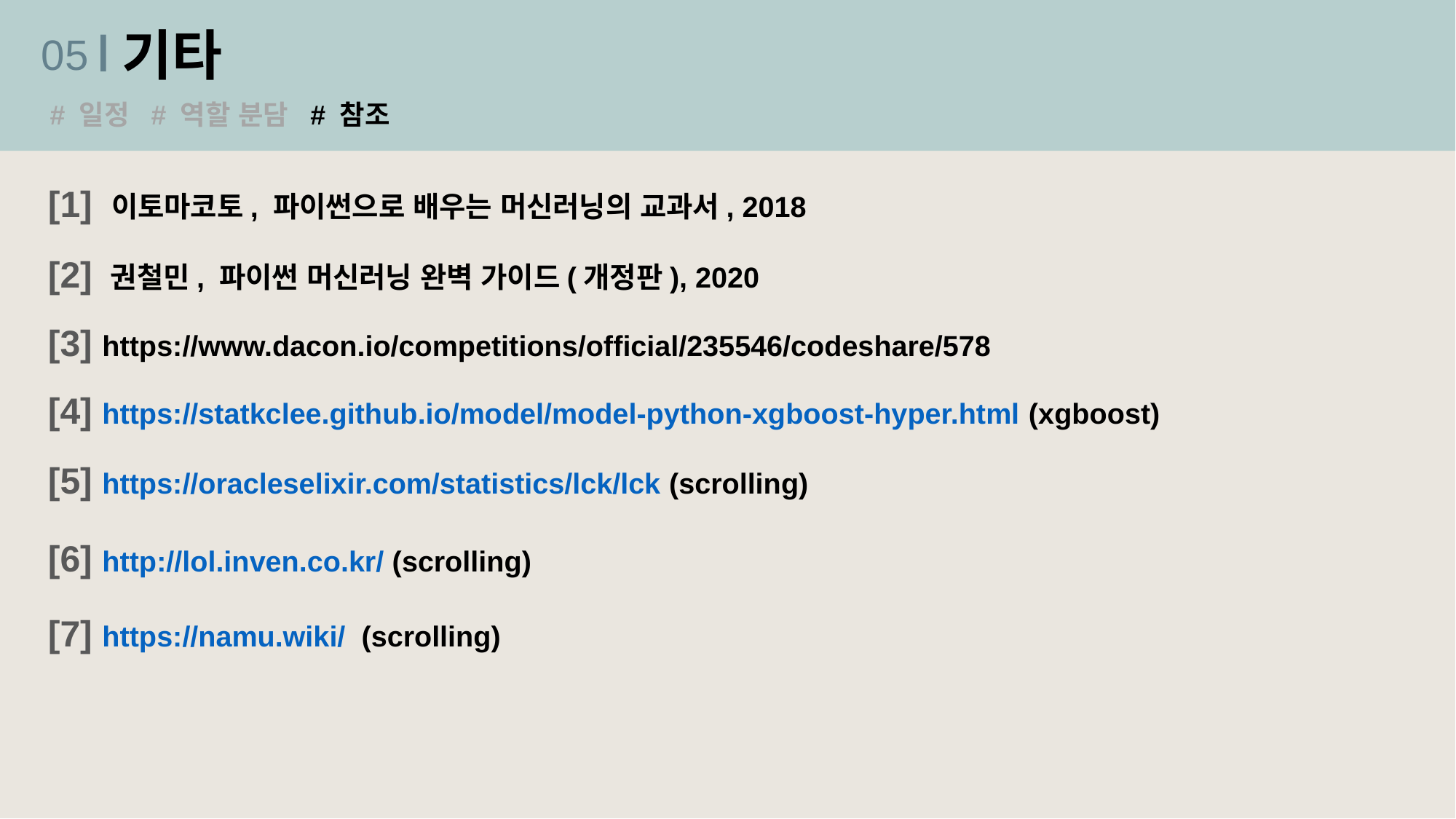

기타
05

# 일정  # 역할 분담  # 참조

[1] 이토마코토, 파이썬으로 배우는 머신러닝의 교과서, 2018
[2] 권철민, 파이썬 머신러닝 완벽 가이드(개정판), 2020
[3] https://www.dacon.io/competitions/official/235546/codeshare/578
[4] https://statkclee.github.io/model/model-python-xgboost-hyper.html (xgboost)
[5] https://oracleselixir.com/statistics/lck/lck (scrolling)
[6] http://lol.inven.co.kr/ (scrolling)
[7] https://namu.wiki/  (scrolling)